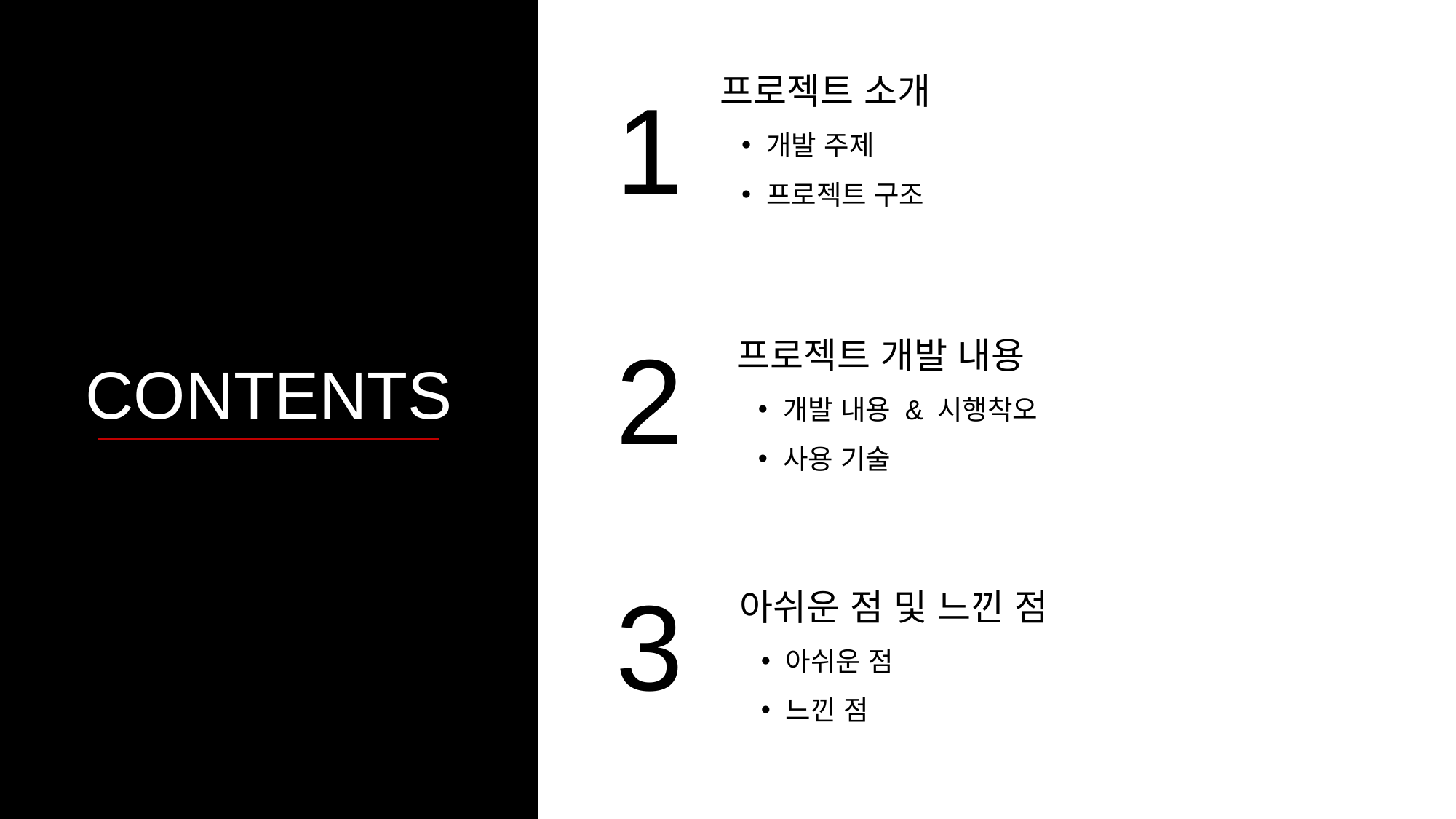

프로젝트 소개
 개발 주제
 프로젝트 구조
1
프로젝트 개발 내용
 개발 내용 & 시행착오
 사용 기술
2
CONTENTS
아쉬운 점 및 느낀 점
 아쉬운 점
 느낀 점
3